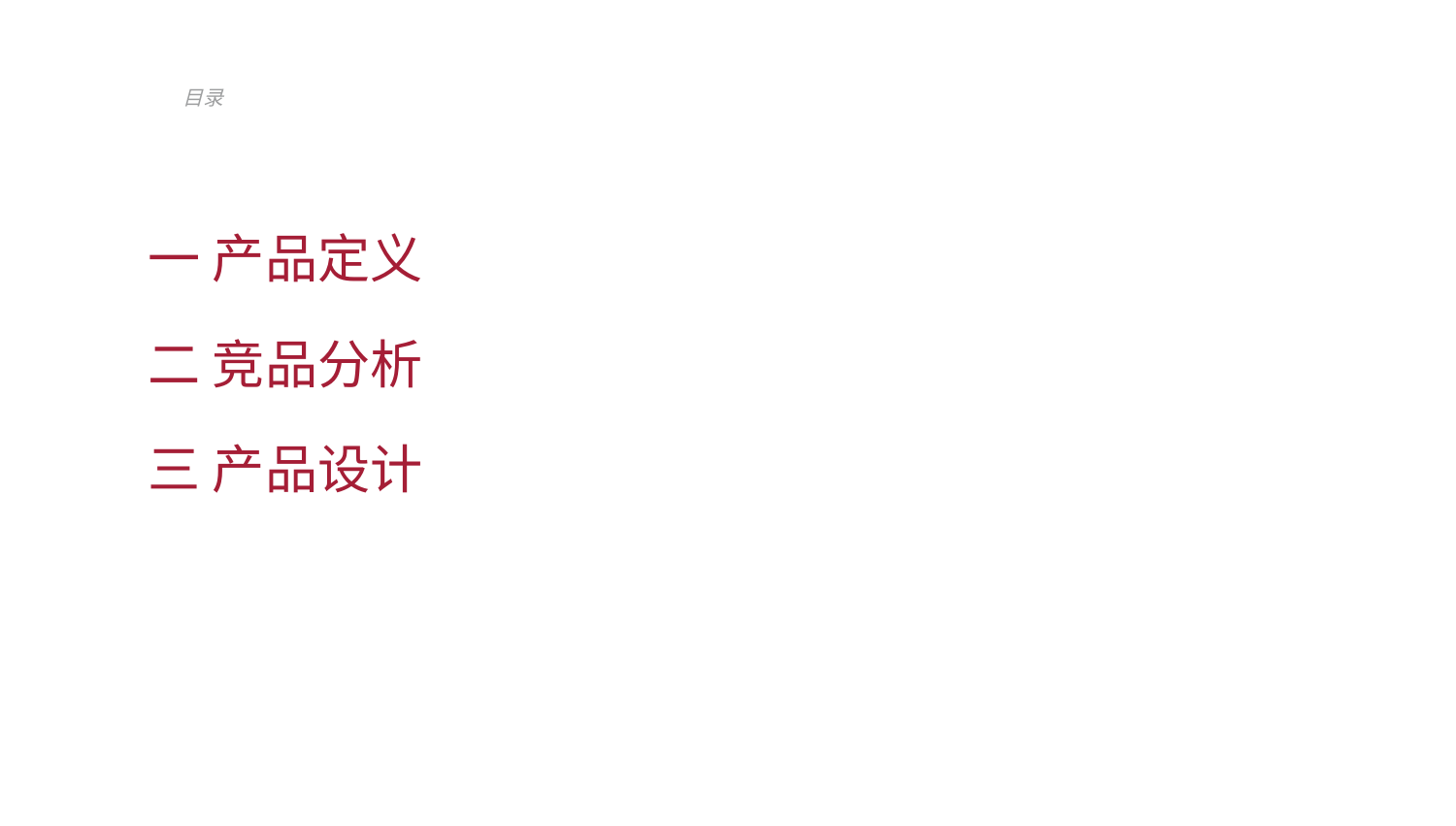

目录
一 产品定义

二 竞品分析

三 产品设计